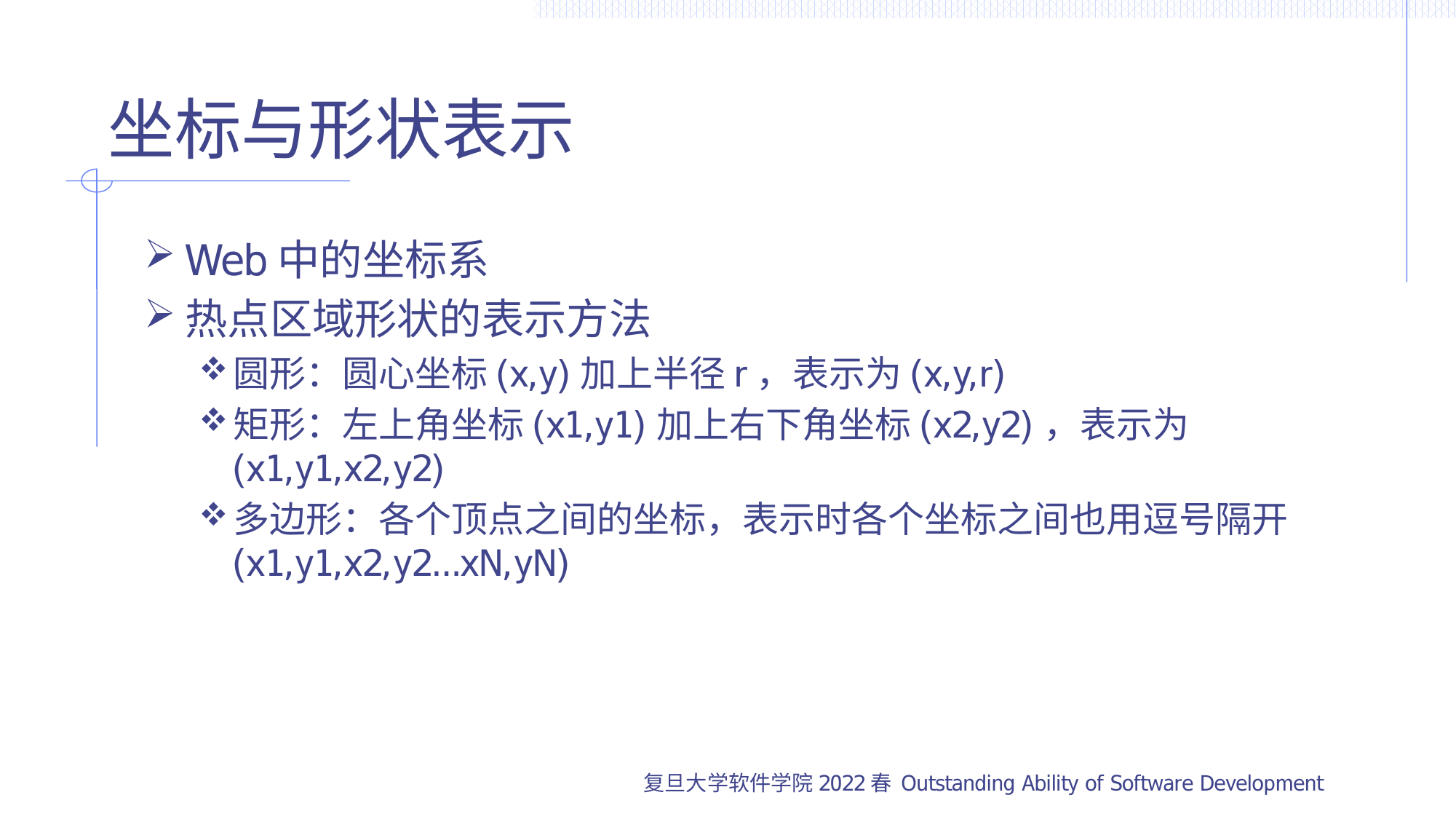

# 坐标与形状表示
Web中的坐标系
热点区域形状的表示方法
圆形：圆心坐标(x,y)加上半径r，表示为(x,y,r)
矩形：左上角坐标(x1,y1)加上右下角坐标(x2,y2)，表示为(x1,y1,x2,y2)
多边形：各个顶点之间的坐标，表示时各个坐标之间也用逗号隔开(x1,y1,x2,y2…xN,yN)